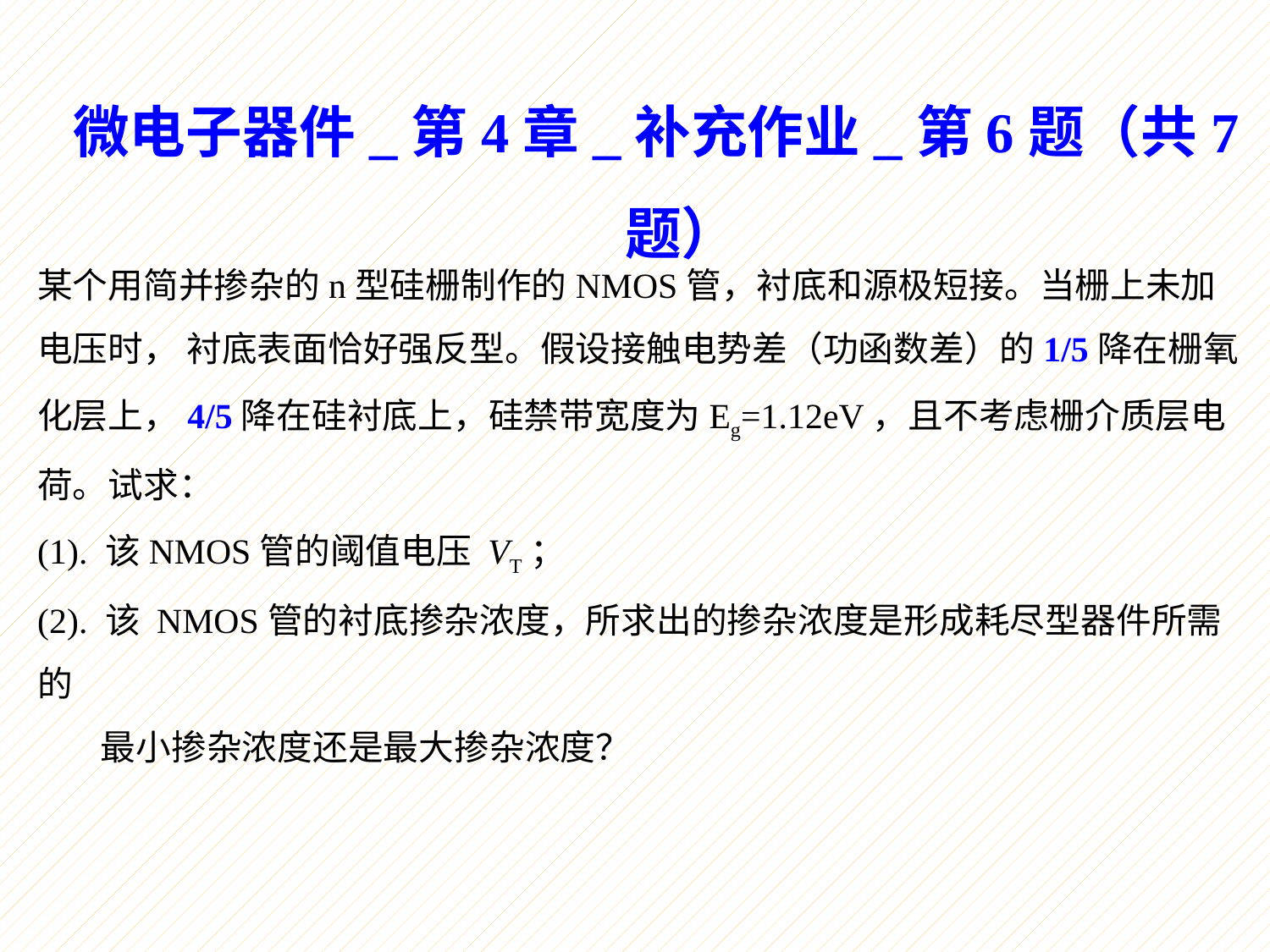

微电子器件_第4章_补充作业_第6题（共7题）
某个用简并掺杂的n型硅栅制作的NMOS管，衬底和源极短接。当栅上未加电压时， 衬底表面恰好强反型。假设接触电势差（功函数差）的1/5降在栅氧化层上，4/5降在硅衬底上，硅禁带宽度为Eg=1.12eV，且不考虑栅介质层电荷。试求：
(1). 该NMOS管的阈值电压 VT；
(2). 该 NMOS管的衬底掺杂浓度，所求出的掺杂浓度是形成耗尽型器件所需的
       最小掺杂浓度还是最大掺杂浓度？